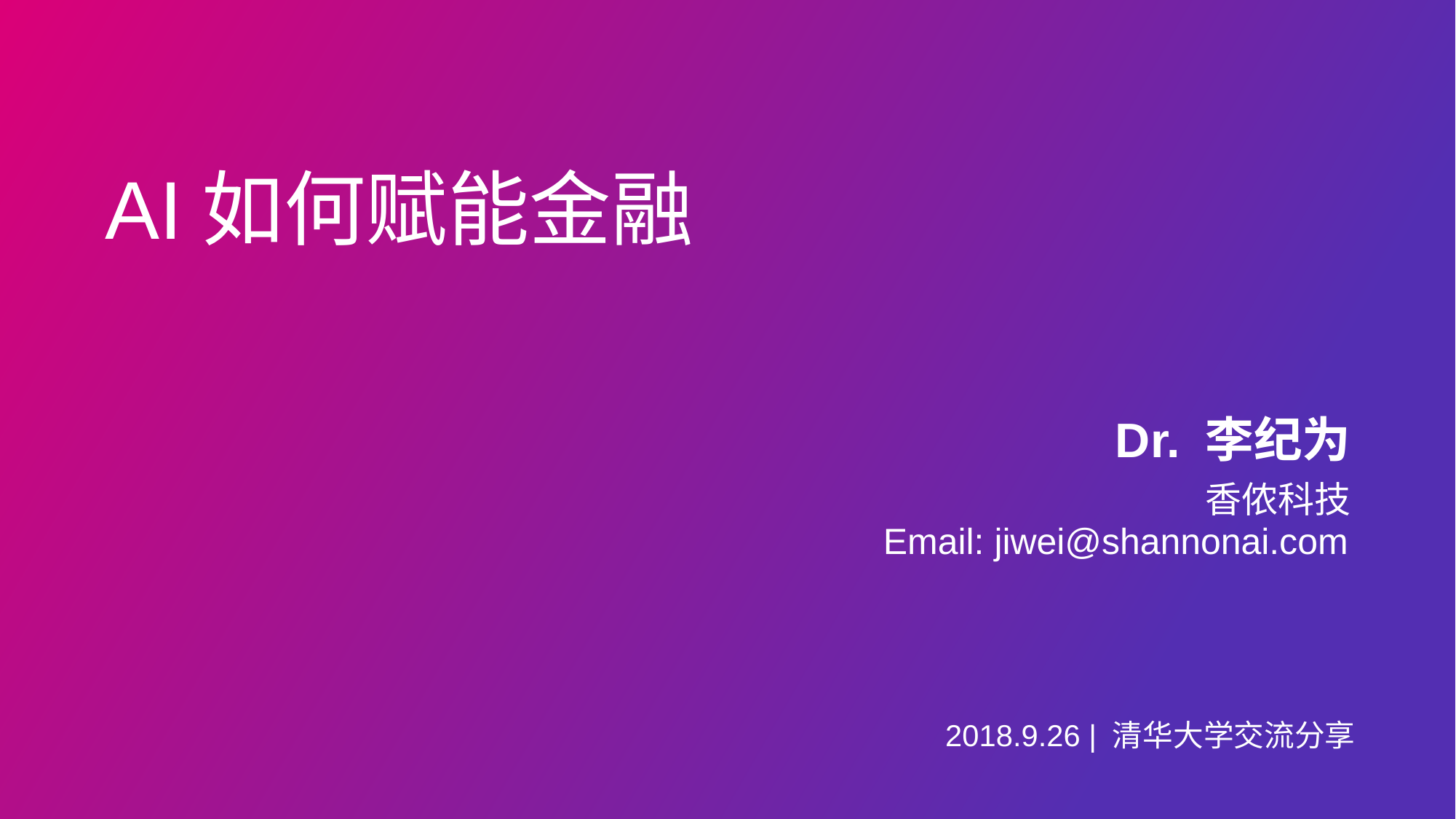

AI如何赋能金融
Dr. 李纪为
香侬科技
Email: jiwei@shannonai.com
2018.9.26 | 清华大学交流分享